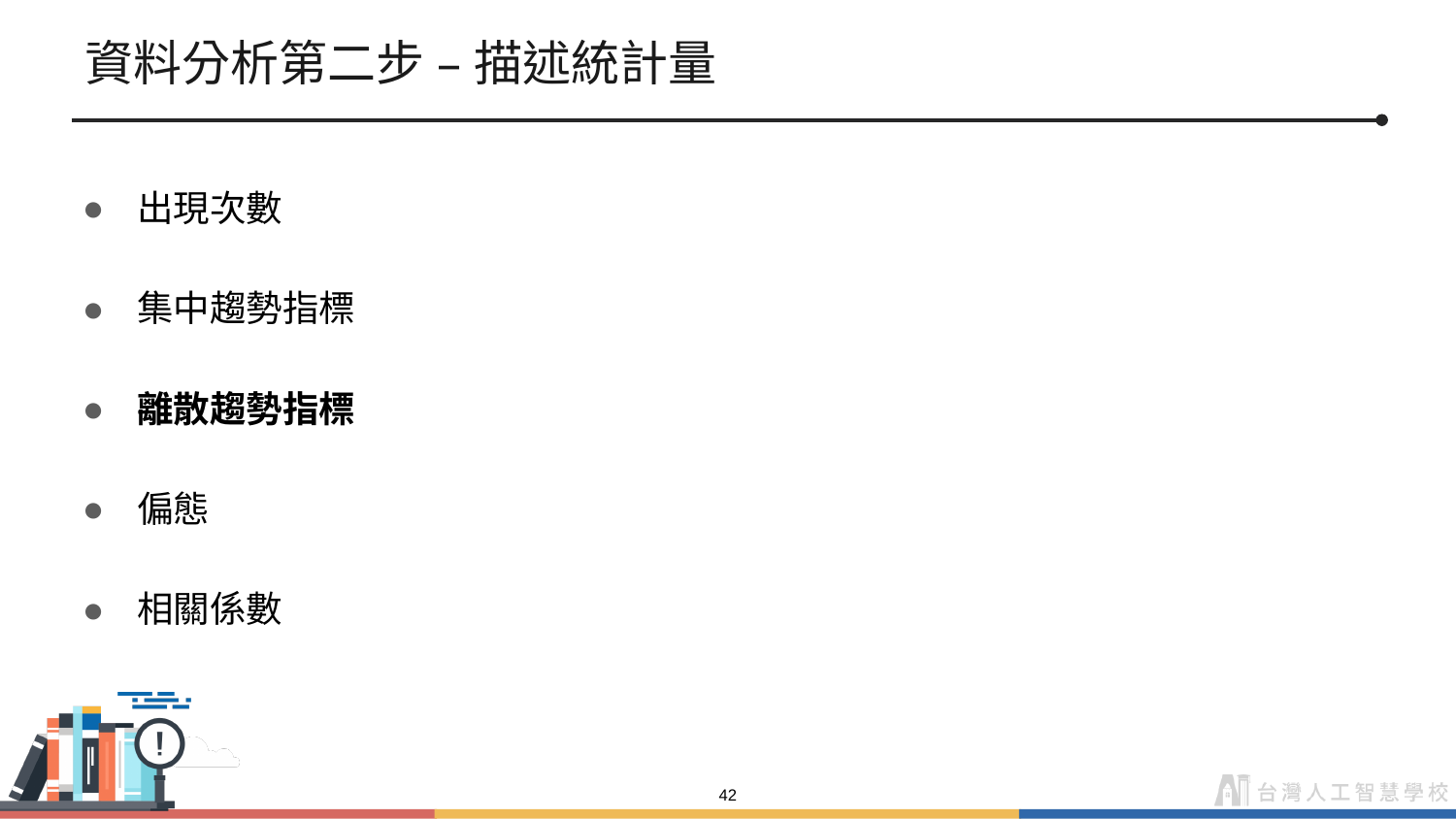

# 資料分析第二步 – 描述統計量
出現次數

集中趨勢指標

離散趨勢指標

偏態

相關係數
42